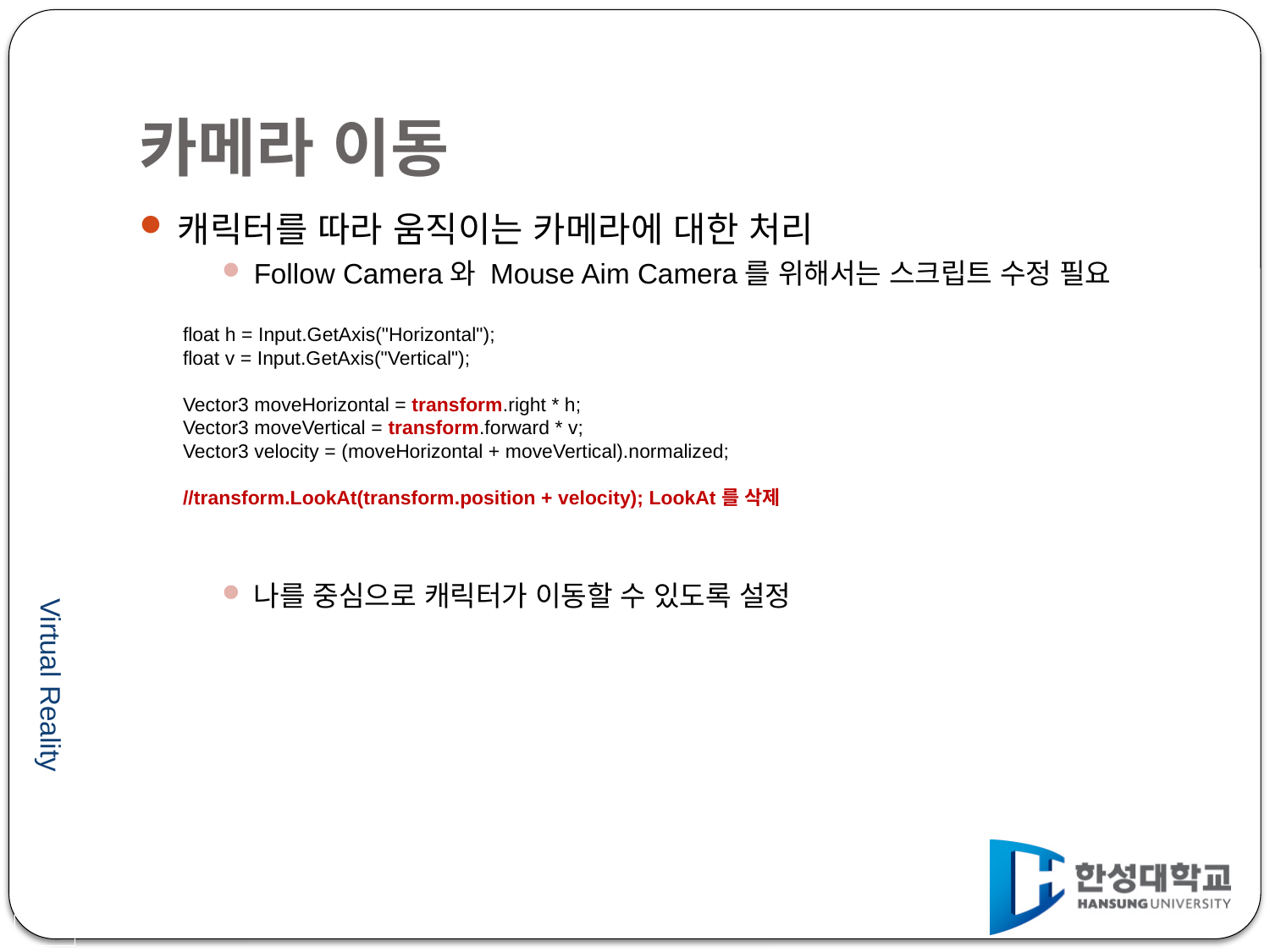

# 카메라 이동
캐릭터를 따라 움직이는 카메라에 대한 처리
Follow Camera와 Mouse Aim Camera를 위해서는 스크립트 수정 필요

나를 중심으로 캐릭터가 이동할 수 있도록 설정

 float h = Input.GetAxis("Horizontal");
 float v = Input.GetAxis("Vertical");

 Vector3 moveHorizontal = transform.right * h;
 Vector3 moveVertical = transform.forward * v;
 Vector3 velocity = (moveHorizontal + moveVertical).normalized;

 //transform.LookAt(transform.position + velocity); LookAt를 삭제